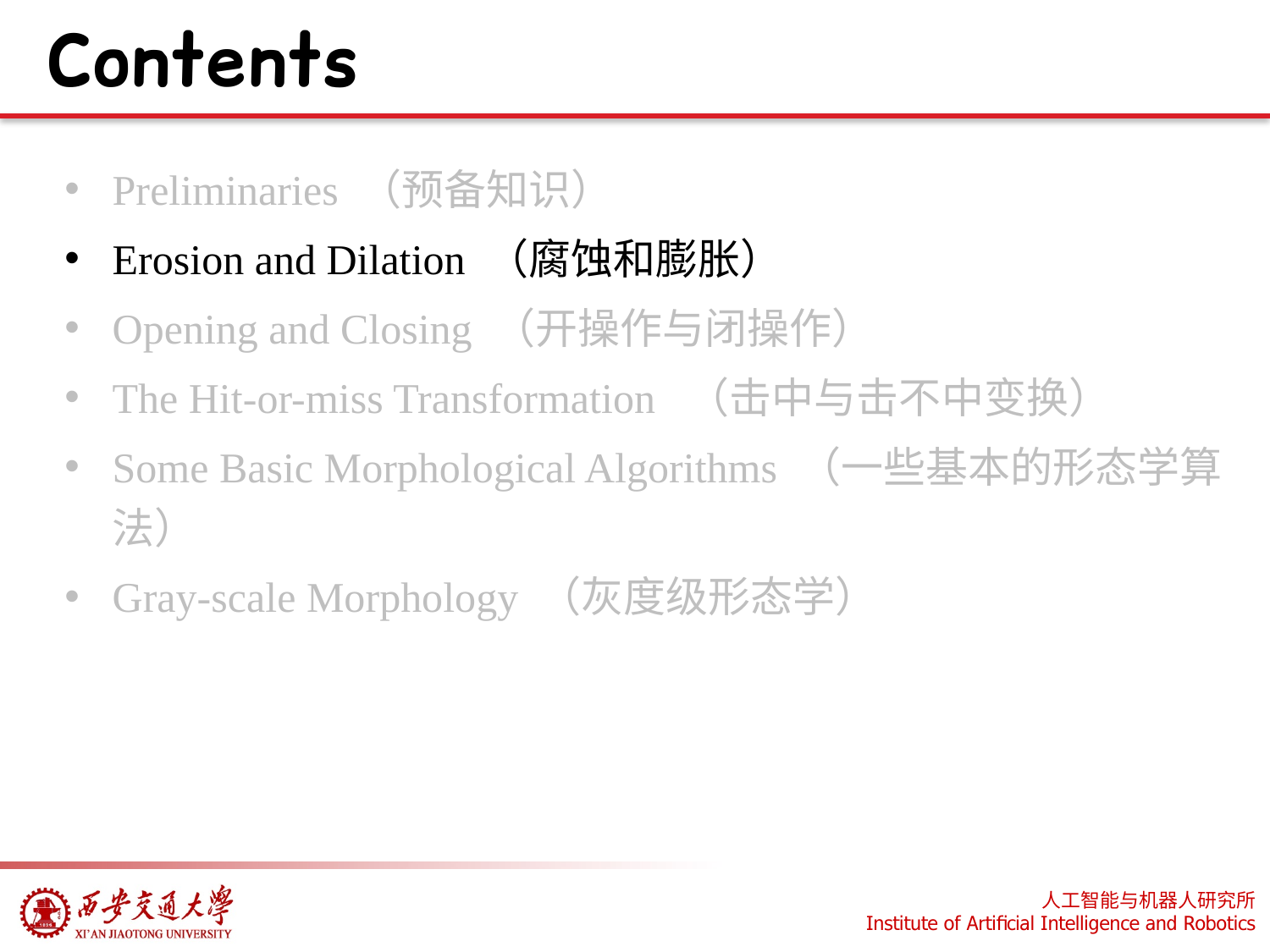

# Contents
Preliminaries （预备知识）
Erosion and Dilation （腐蚀和膨胀）
Opening and Closing （开操作与闭操作）
The Hit-or-miss Transformation  （击中与击不中变换）
Some Basic Morphological Algorithms （一些基本的形态学算法）
Gray-scale Morphology （灰度级形态学）